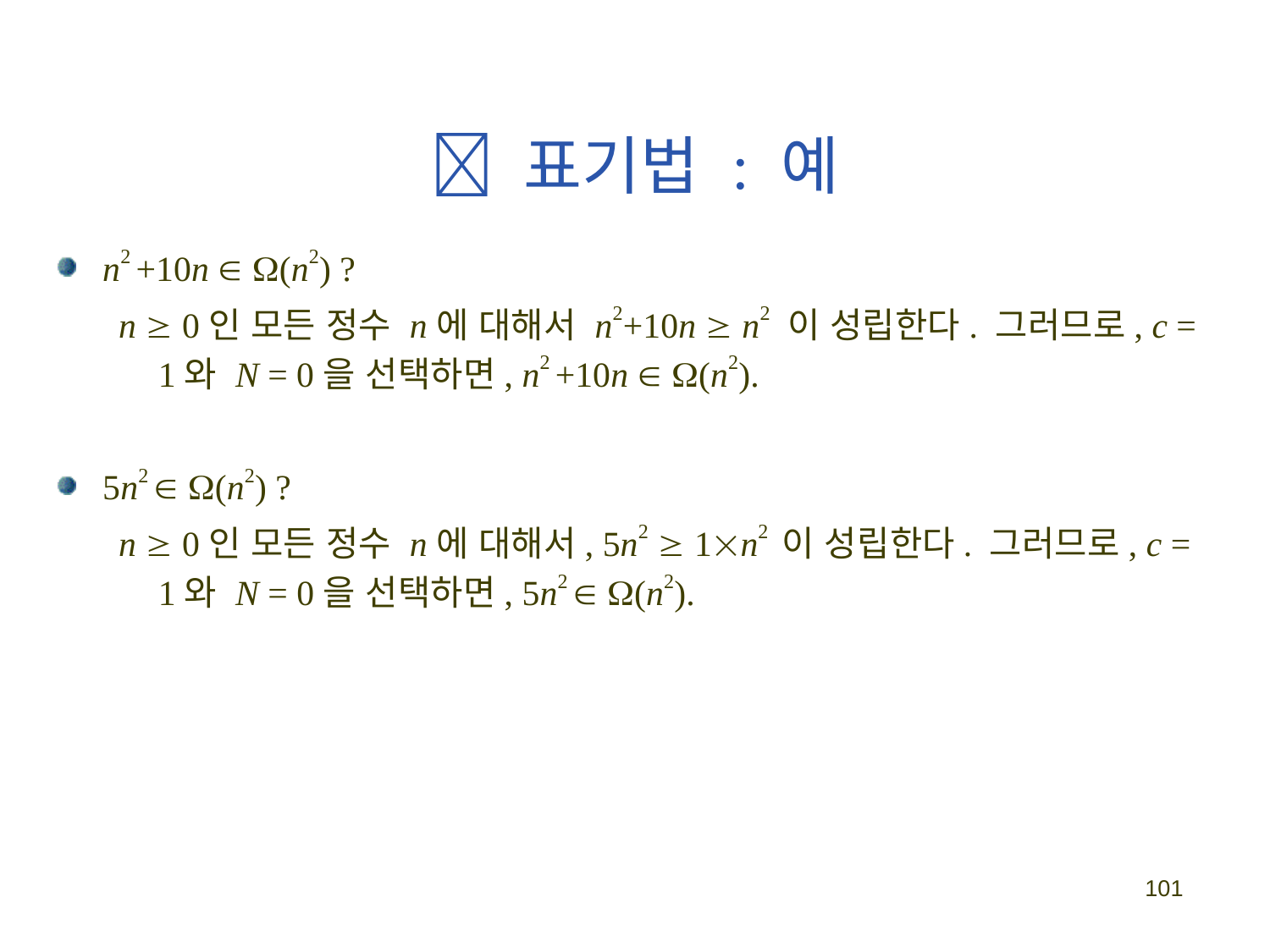

# Ω 표기법 : 예
n2 +10n ∈ Ω(n2) ?
n ≥ 0인 모든 정수 n에 대해서 n2+10n ≥ n2 이 성립한다. 그러므로, c = 1와 N = 0을 선택하면, n2 +10n ∈ Ω(n2).

5n2 ∈ Ω(n2) ?
n ≥ 0인 모든 정수 n에 대해서, 5n2 ≥ 1×n2 이 성립한다. 그러므로, c = 1와 N = 0을 선택하면, 5n2 ∈ Ω(n2).
101